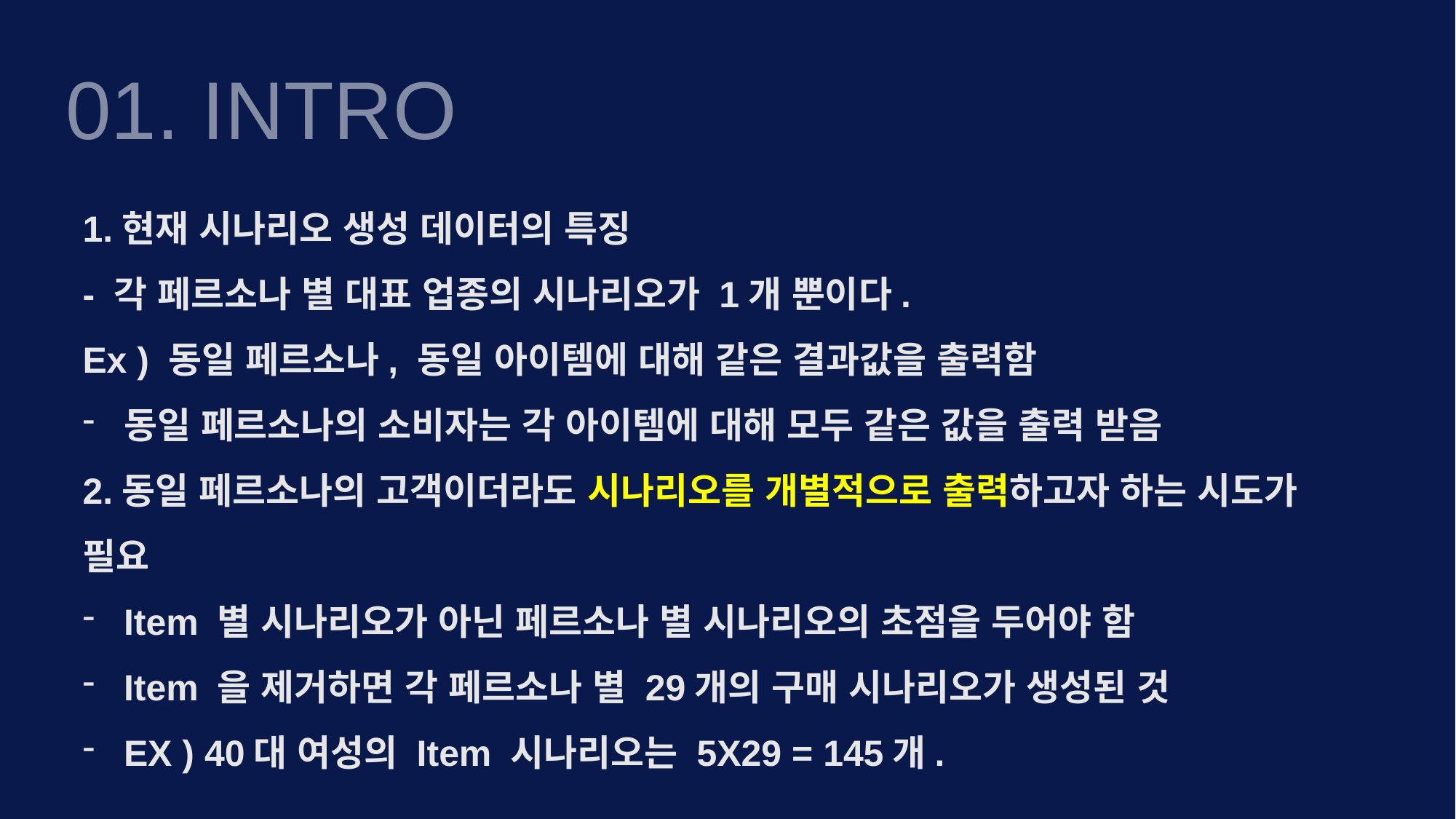

01. INTRO
1.현재 시나리오 생성 데이터의 특징
- 각 페르소나 별 대표 업종의 시나리오가 1개 뿐이다.
Ex ) 동일 페르소나, 동일 아이템에 대해 같은 결과값을 출력함
동일 페르소나의 소비자는 각 아이템에 대해 모두 같은 값을 출력 받음
2.동일 페르소나의 고객이더라도 시나리오를 개별적으로 출력하고자 하는 시도가 필요
Item 별 시나리오가 아닌 페르소나 별 시나리오의 초점을 두어야 함
Item 을 제거하면 각 페르소나 별 29개의 구매 시나리오가 생성된 것
EX ) 40대 여성의 Item 시나리오는 5X29 = 145개.